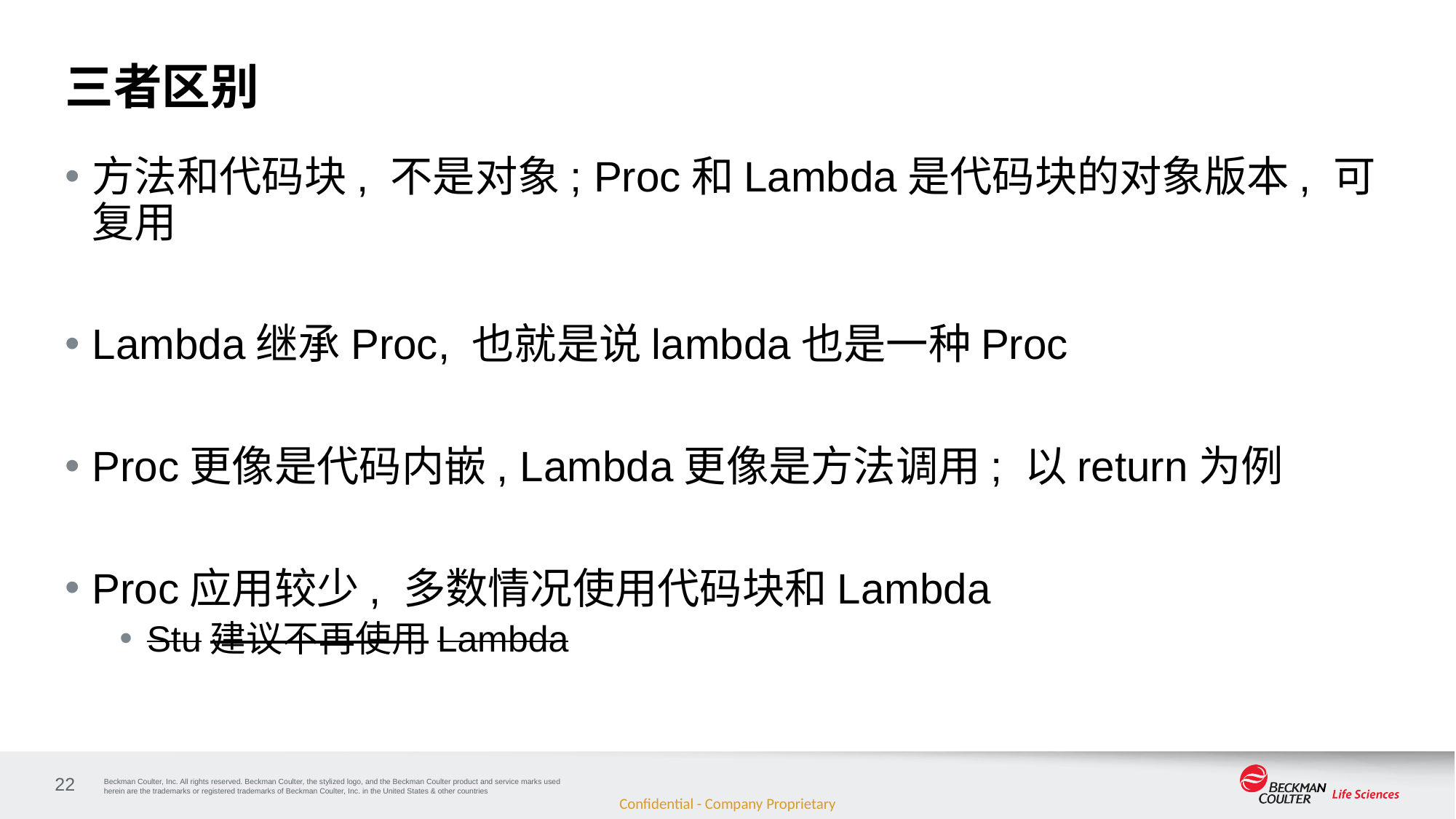

# 三者区别
方法和代码块, 不是对象; Proc和Lambda是代码块的对象版本, 可复用

Lambda继承Proc, 也就是说lambda也是一种Proc

Proc更像是代码内嵌, Lambda更像是方法调用; 以return为例

Proc应用较少, 多数情况使用代码块和Lambda
Stu建议不再使用Lambda